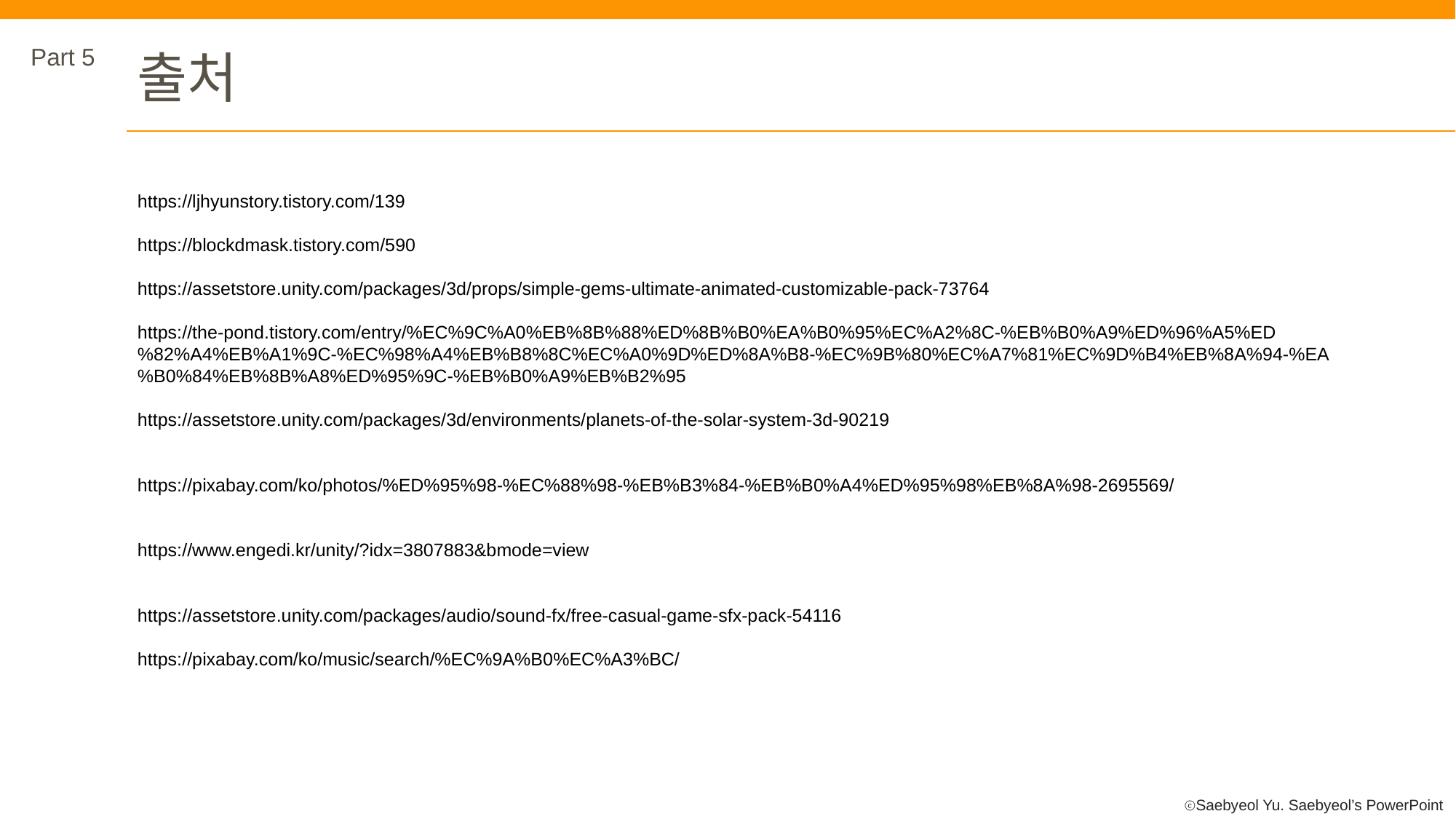

Part 5
출처
https://ljhyunstory.tistory.com/139

https://blockdmask.tistory.com/590

https://assetstore.unity.com/packages/3d/props/simple-gems-ultimate-animated-customizable-pack-73764

https://the-pond.tistory.com/entry/%EC%9C%A0%EB%8B%88%ED%8B%B0%EA%B0%95%EC%A2%8C-%EB%B0%A9%ED%96%A5%ED%82%A4%EB%A1%9C-%EC%98%A4%EB%B8%8C%EC%A0%9D%ED%8A%B8-%EC%9B%80%EC%A7%81%EC%9D%B4%EB%8A%94-%EA%B0%84%EB%8B%A8%ED%95%9C-%EB%B0%A9%EB%B2%95

https://assetstore.unity.com/packages/3d/environments/planets-of-the-solar-system-3d-90219

https://pixabay.com/ko/photos/%ED%95%98-%EC%88%98-%EB%B3%84-%EB%B0%A4%ED%95%98%EB%8A%98-2695569/

https://www.engedi.kr/unity/?idx=3807883&bmode=view

https://assetstore.unity.com/packages/audio/sound-fx/free-casual-game-sfx-pack-54116

https://pixabay.com/ko/music/search/%EC%9A%B0%EC%A3%BC/